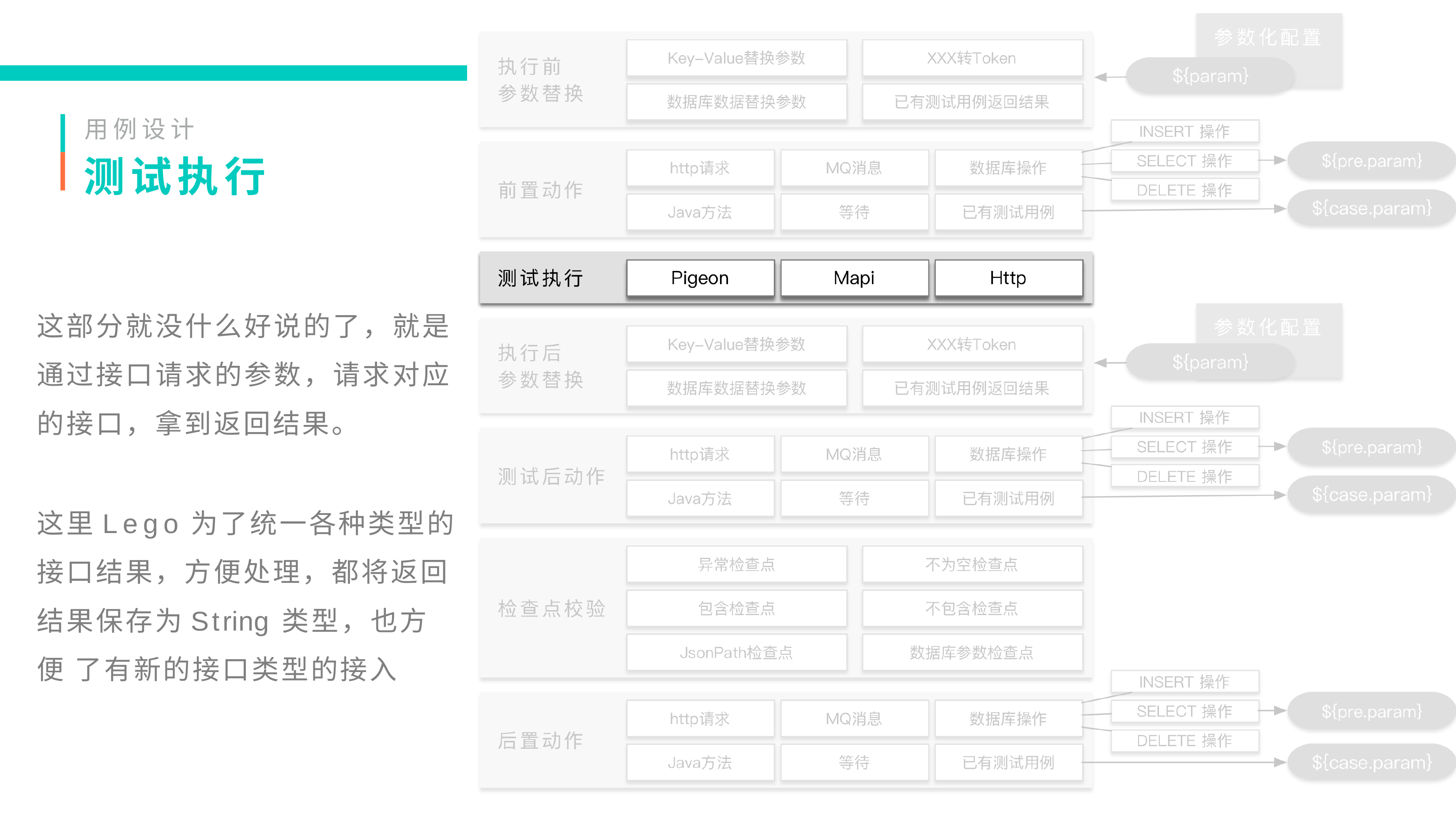

用例设计
# 测试执行

这部分就没什么好说的了，就是 通过接口请求的参数，请求对应 的接口，拿到返回结果。

这里Lego为了统一各种类型的 接口结果，方便处理，都将返回 结果保存为String类型，也方便 了有新的接口类型的接入